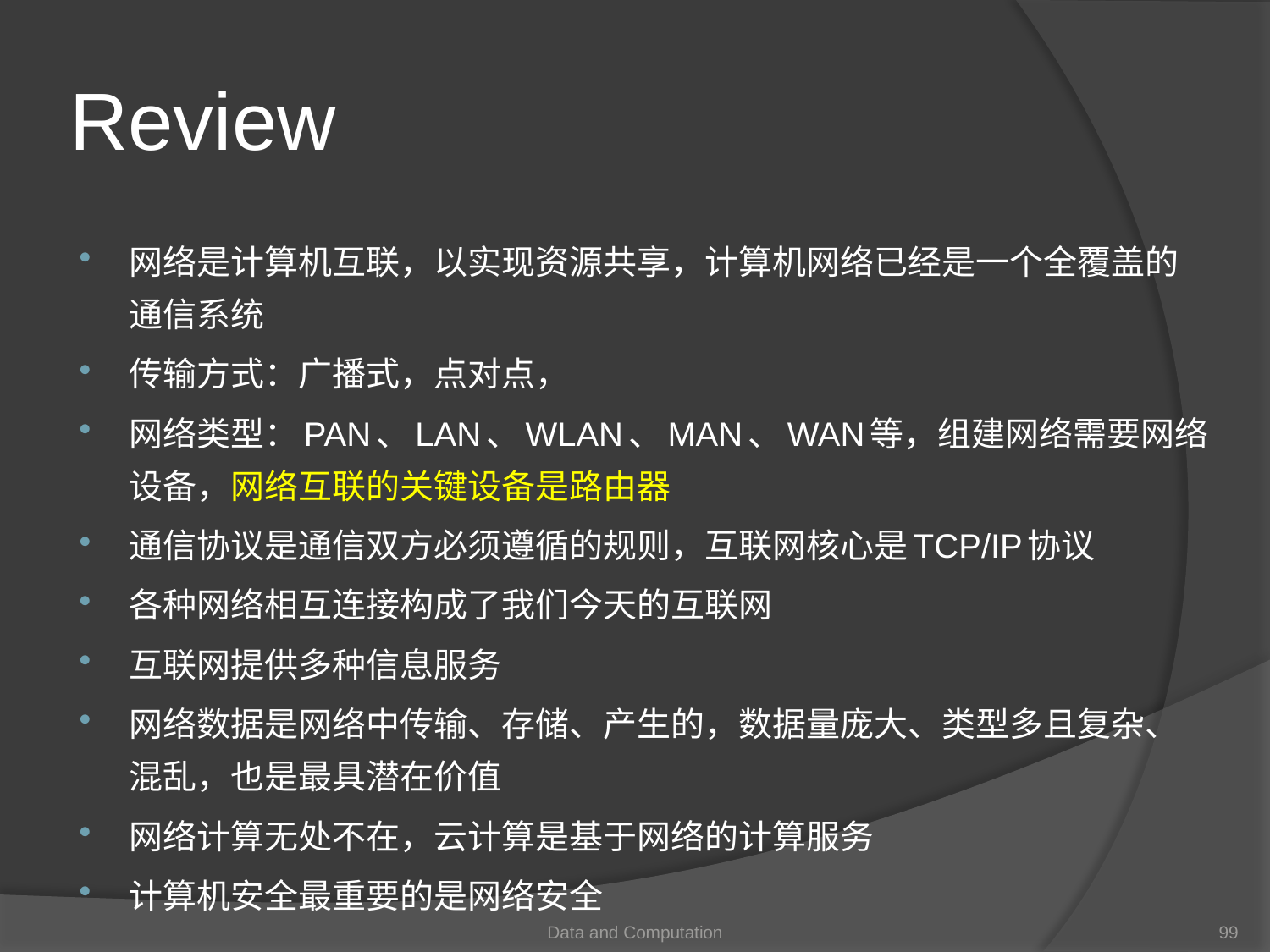

# Review
网络是计算机互联，以实现资源共享，计算机网络已经是一个全覆盖的通信系统
传输方式：广播式，点对点，
网络类型：PAN、LAN、WLAN、MAN、WAN等，组建网络需要网络设备，网络互联的关键设备是路由器
通信协议是通信双方必须遵循的规则，互联网核心是TCP/IP协议
各种网络相互连接构成了我们今天的互联网
互联网提供多种信息服务
网络数据是网络中传输、存储、产生的，数据量庞大、类型多且复杂、混乱，也是最具潜在价值
网络计算无处不在，云计算是基于网络的计算服务
计算机安全最重要的是网络安全

Data and Computation
99